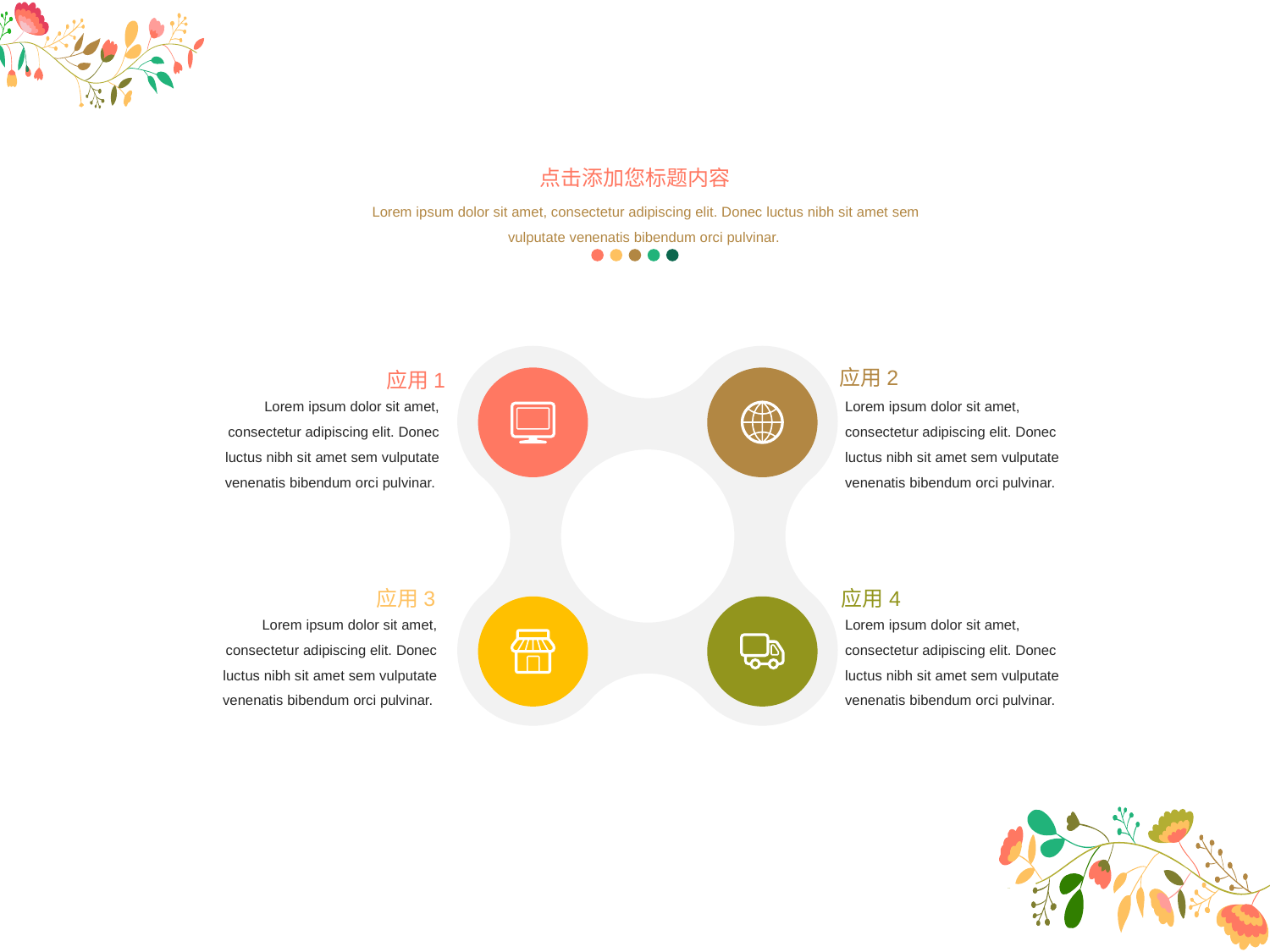

点击添加您标题内容
Lorem ipsum dolor sit amet, consectetur adipiscing elit. Donec luctus nibh sit amet sem vulputate venenatis bibendum orci pulvinar.

应用2
应用1

Lorem ipsum dolor sit amet, consectetur adipiscing elit. Donec luctus nibh sit amet sem vulputate venenatis bibendum orci pulvinar.
Lorem ipsum dolor sit amet, consectetur adipiscing elit. Donec luctus nibh sit amet sem vulputate venenatis bibendum orci pulvinar.
应用3
应用4

Lorem ipsum dolor sit amet, consectetur adipiscing elit. Donec luctus nibh sit amet sem vulputate venenatis bibendum orci pulvinar.
Lorem ipsum dolor sit amet, consectetur adipiscing elit. Donec luctus nibh sit amet sem vulputate venenatis bibendum orci pulvinar.